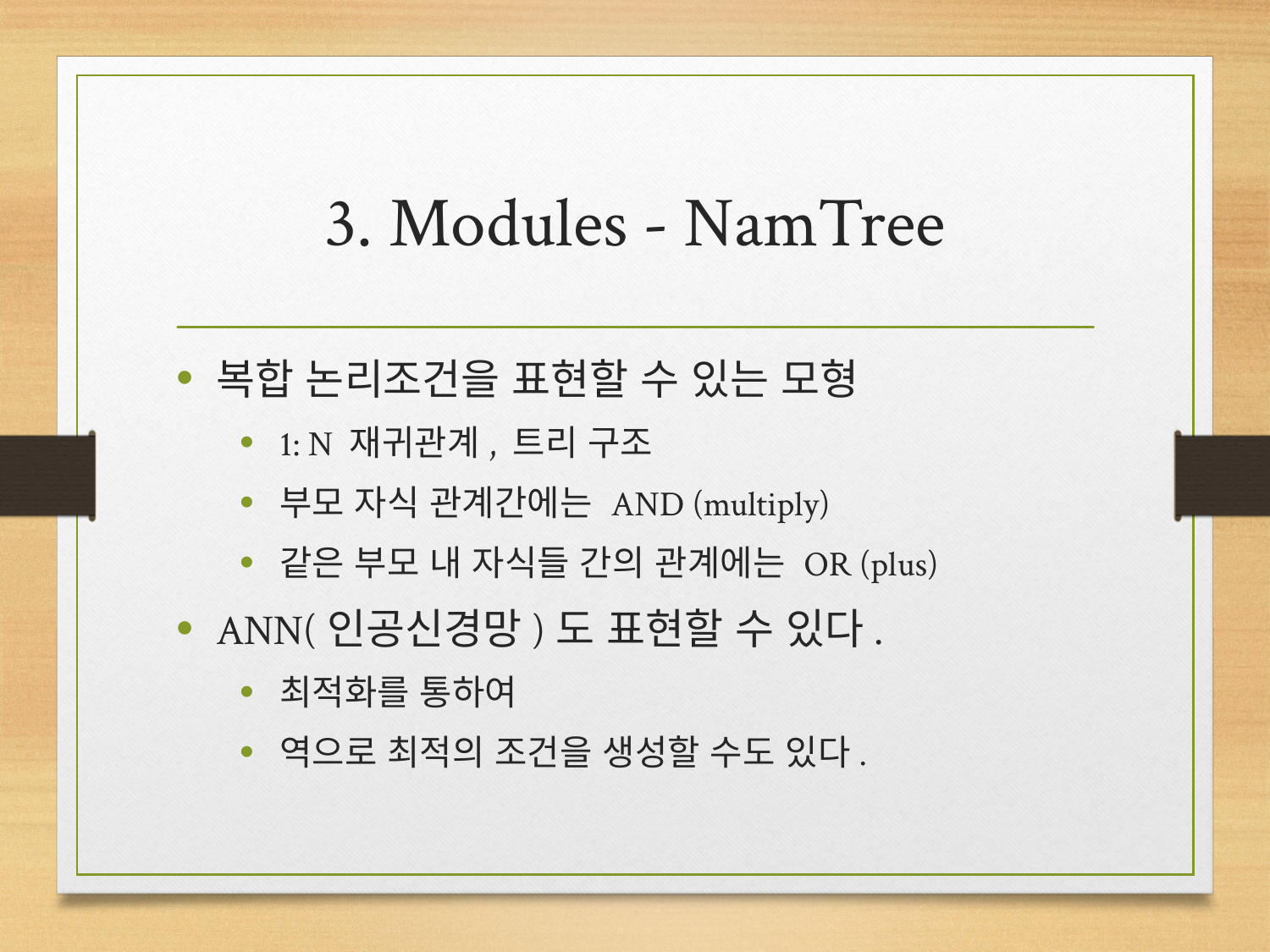

# 3. Modules - NamTree
복합 논리조건을 표현할 수 있는 모형
1: N 재귀관계, 트리 구조
부모 자식 관계간에는 AND (multiply)
같은 부모 내 자식들 간의 관계에는 OR (plus)
ANN(인공신경망)도 표현할 수 있다.
최적화를 통하여
역으로 최적의 조건을 생성할 수도 있다.